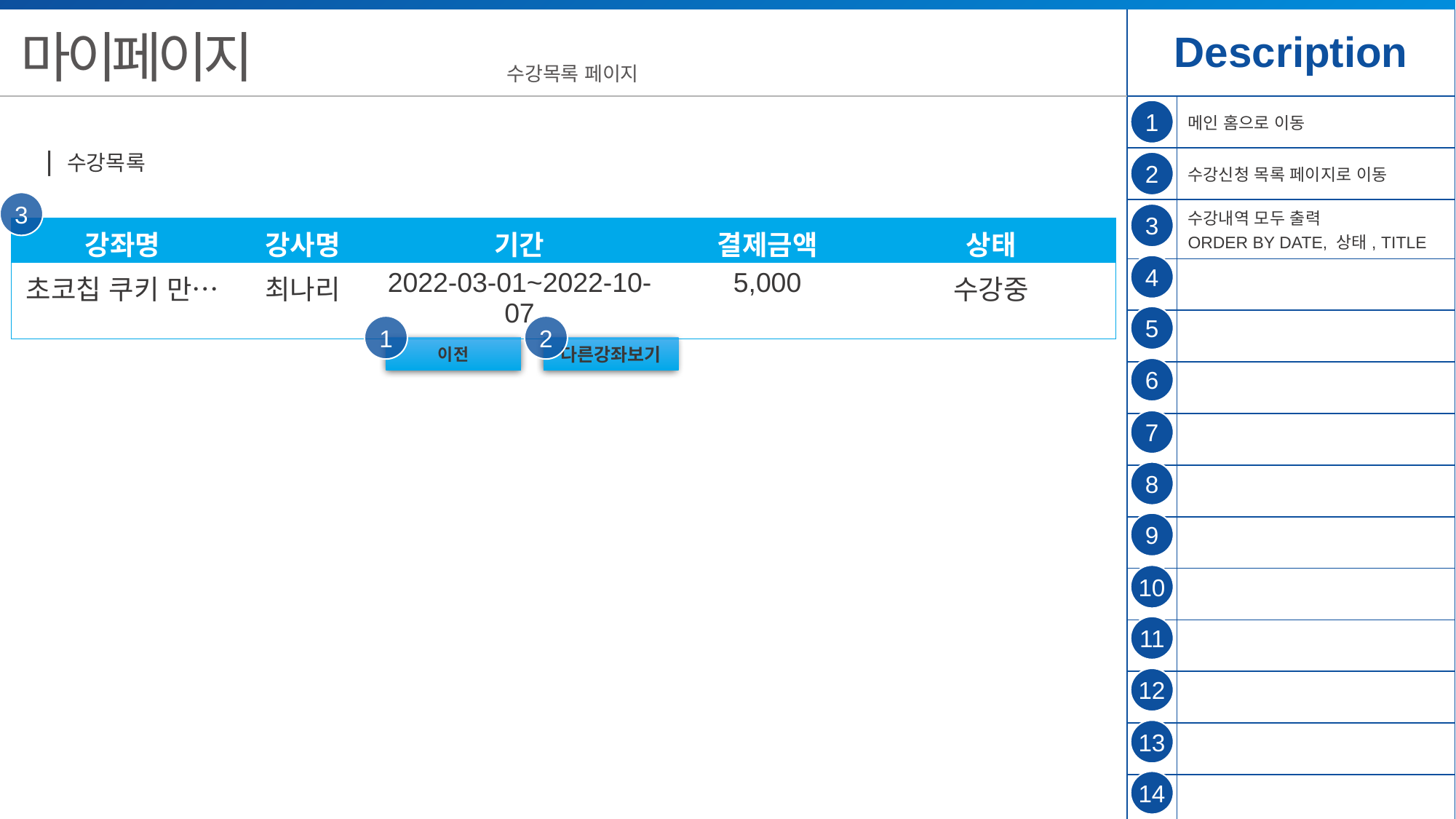

| Description |  |
| --- | --- |
|  | 메인 홈으로 이동 |
|  | 수강신청 목록 페이지로 이동 |
|  | 수강내역 모두 출력 ORDER BY DATE, 상태, TITLE |
|  |  |
|  |  |
|  |  |
|  |  |
|  |  |
|  |  |
|  |  |
|  |  |
|  |  |
|  |  |
|  |  |
마이페이지
수강목록 페이지
1
| 수강목록
2
3
3
| 강좌명 | 강사명 | 기간 | 결제금액 | 상태 |
| --- | --- | --- | --- | --- |
| 초코칩 쿠키 만… | 최나리 | 2022-03-01~2022-10-07 | 5,000 | 수강중 |
4
5
1
2
이전
다른강좌보기
6
7
8
9
10
11
12
13
14